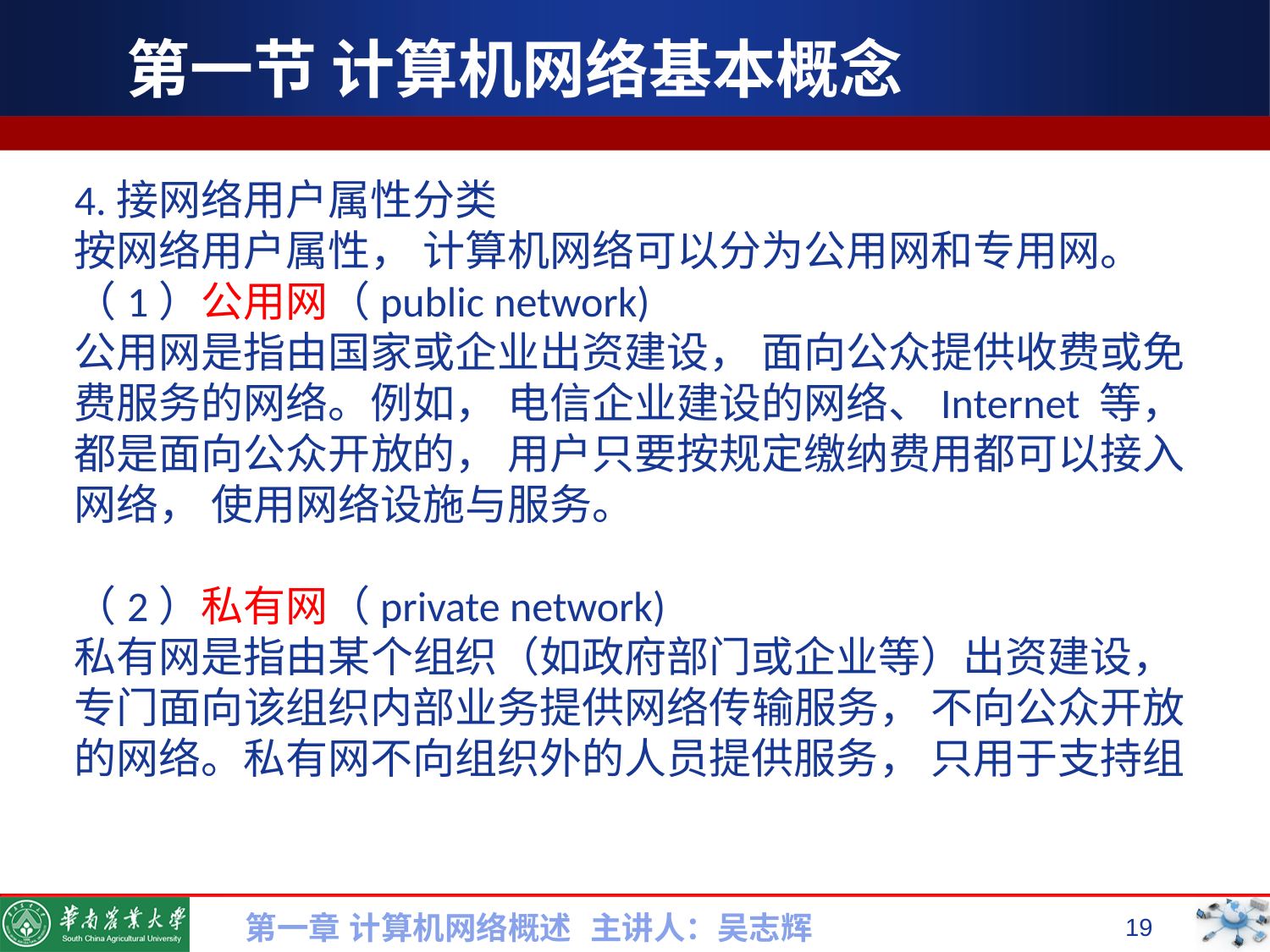

# 第一节 计算机网络基本概念
4.接网络用户属性分类
按网络用户属性， 计算机网络可以分为公用网和专用网。
（1）公用网（public network)
公用网是指由国家或企业出资建设， 面向公众提供收费或免费服务的网络。例如， 电信企业建设的网络、Internet 等， 都是面向公众开放的， 用户只要按规定缴纳费用都可以接入
网络， 使用网络设施与服务。

（2）私有网（private network)
私有网是指由某个组织（如政府部门或企业等）出资建设， 专门面向该组织内部业务提供网络传输服务， 不向公众开放的网络。私有网不向组织外的人员提供服务， 只用于支持组
第一章 计算机网络概述  主讲人：吴志辉
19